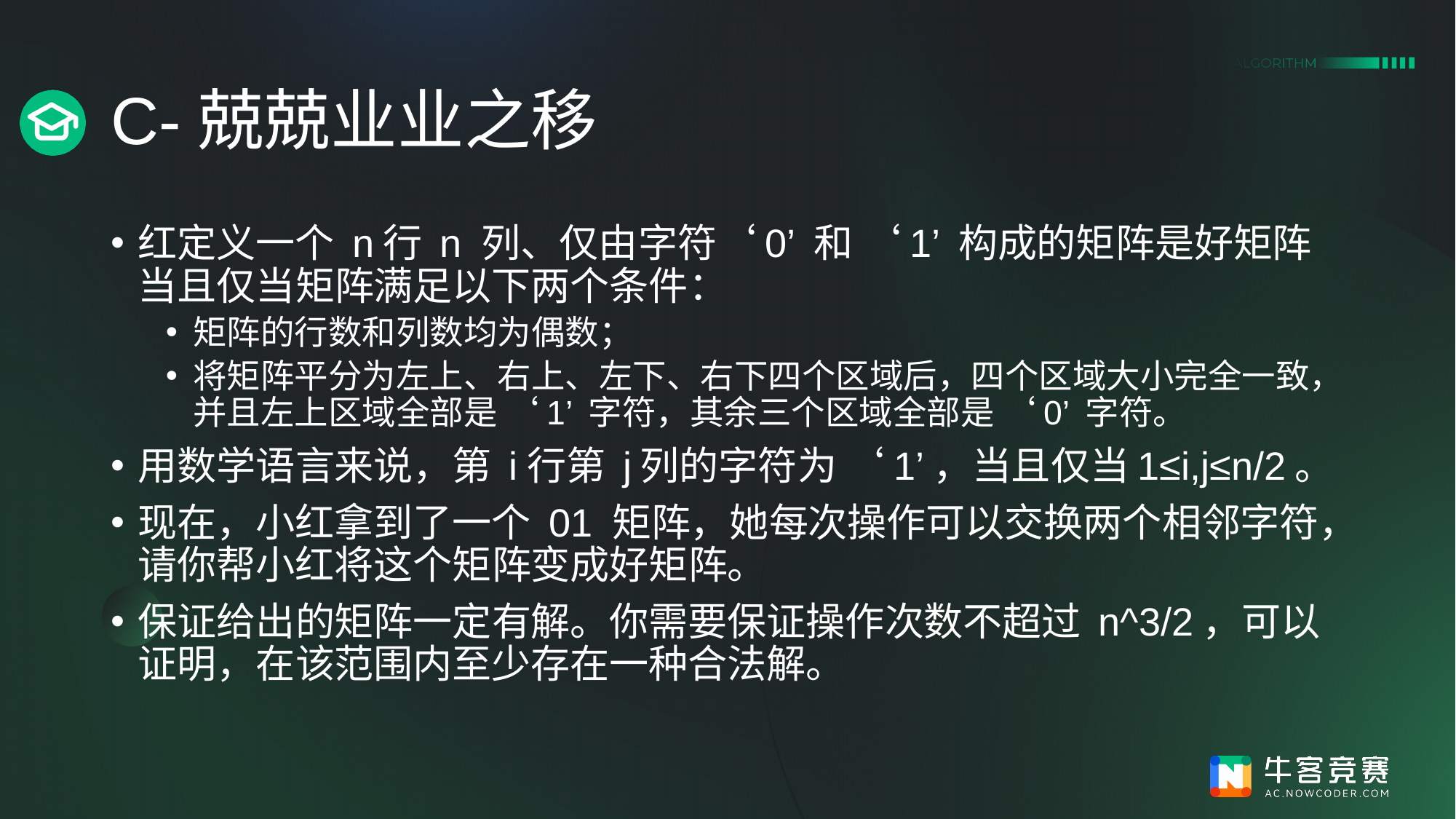

# C-兢兢业业之移
红定义一个 n行 n 列、仅由字符‘0’ 和 ‘1’ 构成的矩阵是好矩阵当且仅当矩阵满足以下两个条件：
矩阵的行数和列数均为偶数；
将矩阵平分为左上、右上、左下、右下四个区域后，四个区域大小完全一致，并且左上区域全部是 ‘1’ 字符，其余三个区域全部是 ‘0’ 字符。
用数学语言来说，第 i行第 j列的字符为 ‘1’，当且仅当1≤i,j≤n/2​。
现在，小红拿到了一个 01 矩阵，她每次操作可以交换两个相邻字符，请你帮小红将这个矩阵变成好矩阵。
保证给出的矩阵一定有解。你需要保证操作次数不超过 n^3/2​，可以证明，在该范围内至少存在一种合法解。